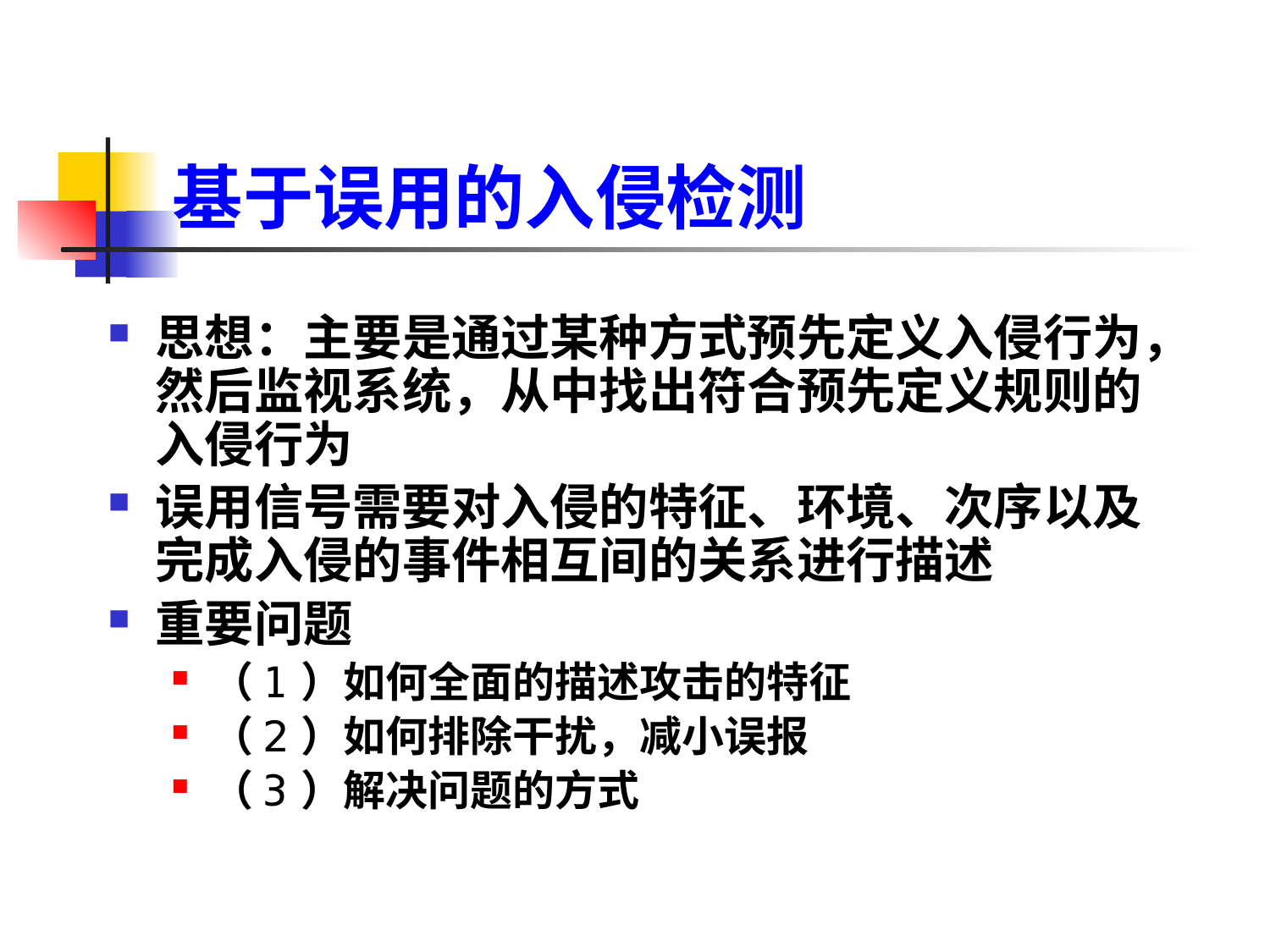

# 基于误用的入侵检测
思想：主要是通过某种方式预先定义入侵行为，然后监视系统，从中找出符合预先定义规则的入侵行为
误用信号需要对入侵的特征、环境、次序以及完成入侵的事件相互间的关系进行描述
重要问题
（1）如何全面的描述攻击的特征
（2）如何排除干扰，减小误报
（3）解决问题的方式